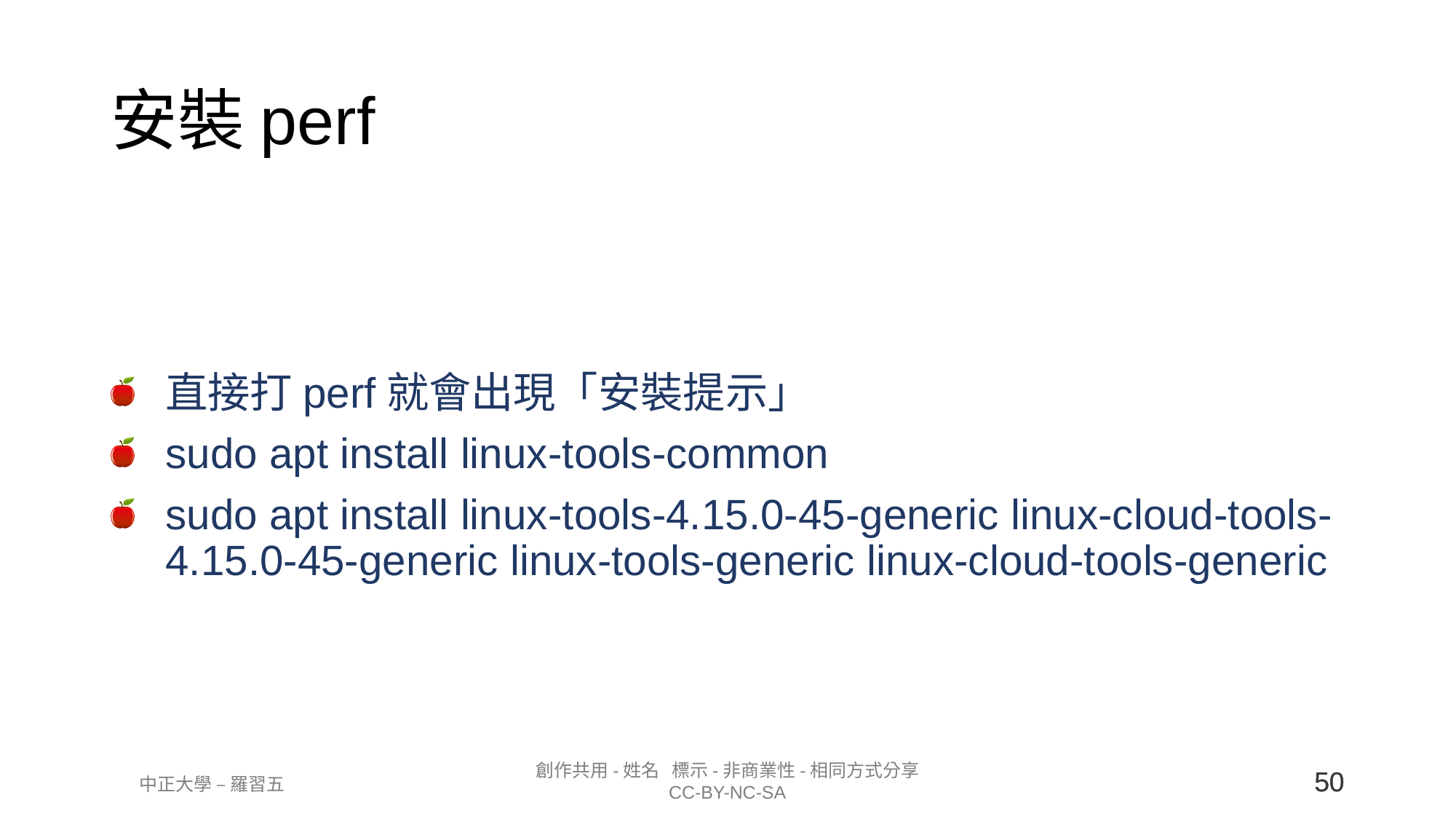

# 安裝perf
直接打perf就會出現「安裝提示」
sudo apt install linux-tools-common
sudo apt install linux-tools-4.15.0-45-generic linux-cloud-tools-4.15.0-45-generic linux-tools-generic linux-cloud-tools-generic